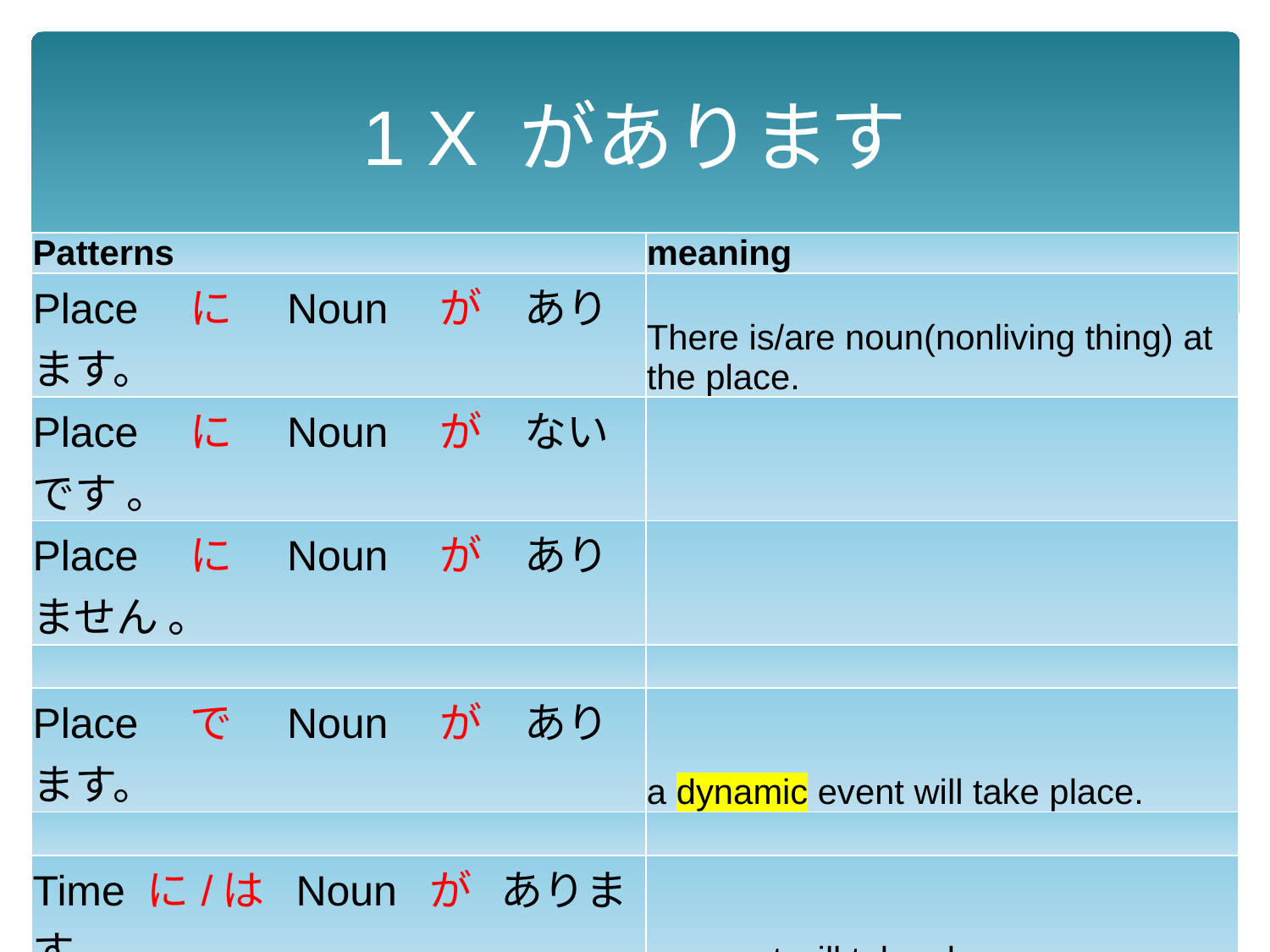

# 1 X があります

| Patterns | meaning |
| --- | --- |
| Place　に　Noun　が　あります。 | There is/are noun(nonliving thing) at the place. |
| Place　に　Noun　が　ないです 。 |  |
| Place　に　Noun　が　ありません 。 |  |
|  |  |
| Place　で　Noun　が　あります。 | a dynamic event will take place. |
|  |  |
| Time に/は Noun が あります。 | an event will take place. |
|  |  |
| Person は Noun が あります。 | The person have/has or own(s) something |